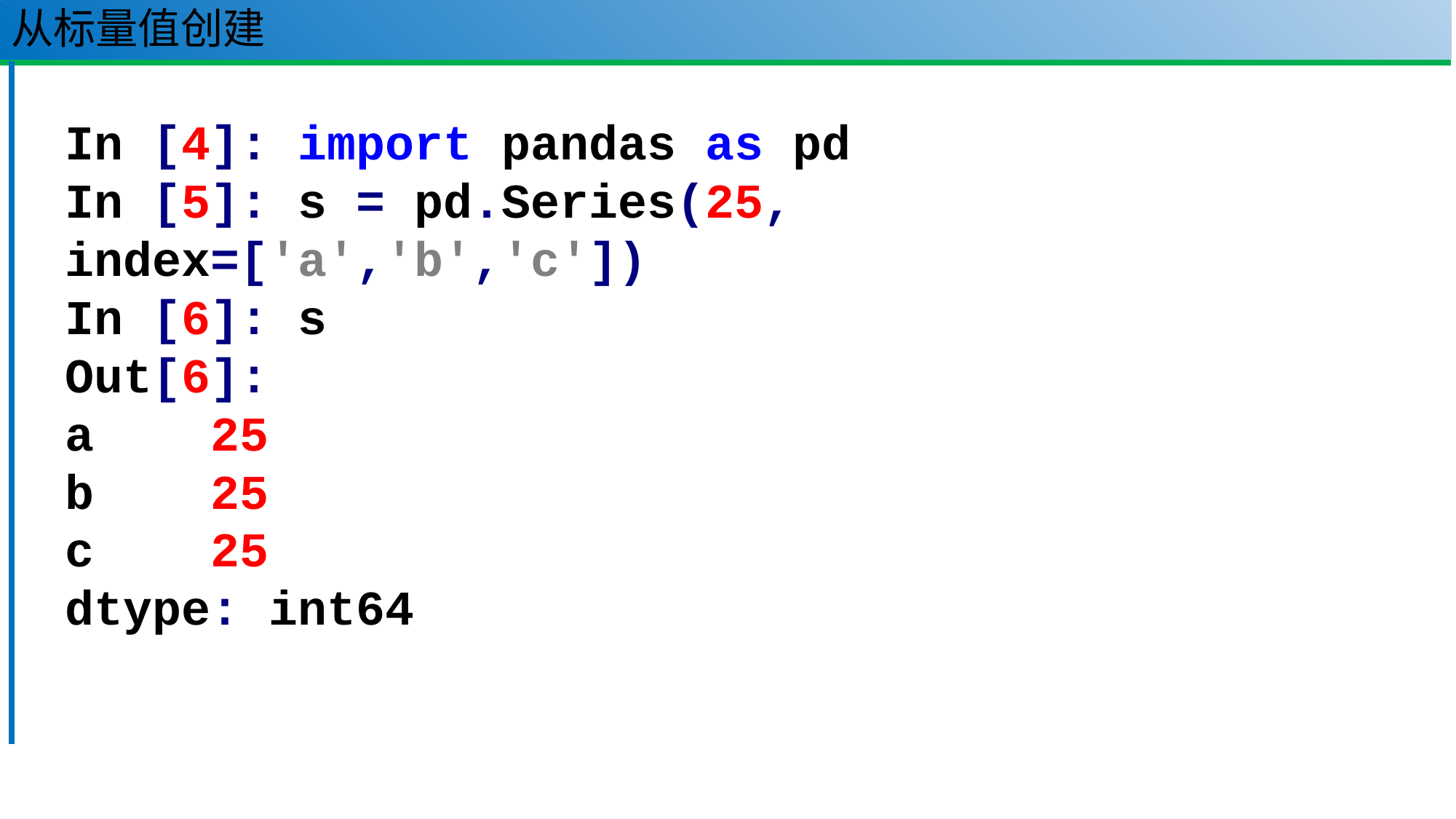

# 从标量值创建
In [4]: import pandas as pd
In [5]: s = pd.Series(25, index=['a','b','c'])
In [6]: s
Out[6]:
a    25
b    25
c    25
dtype: int64